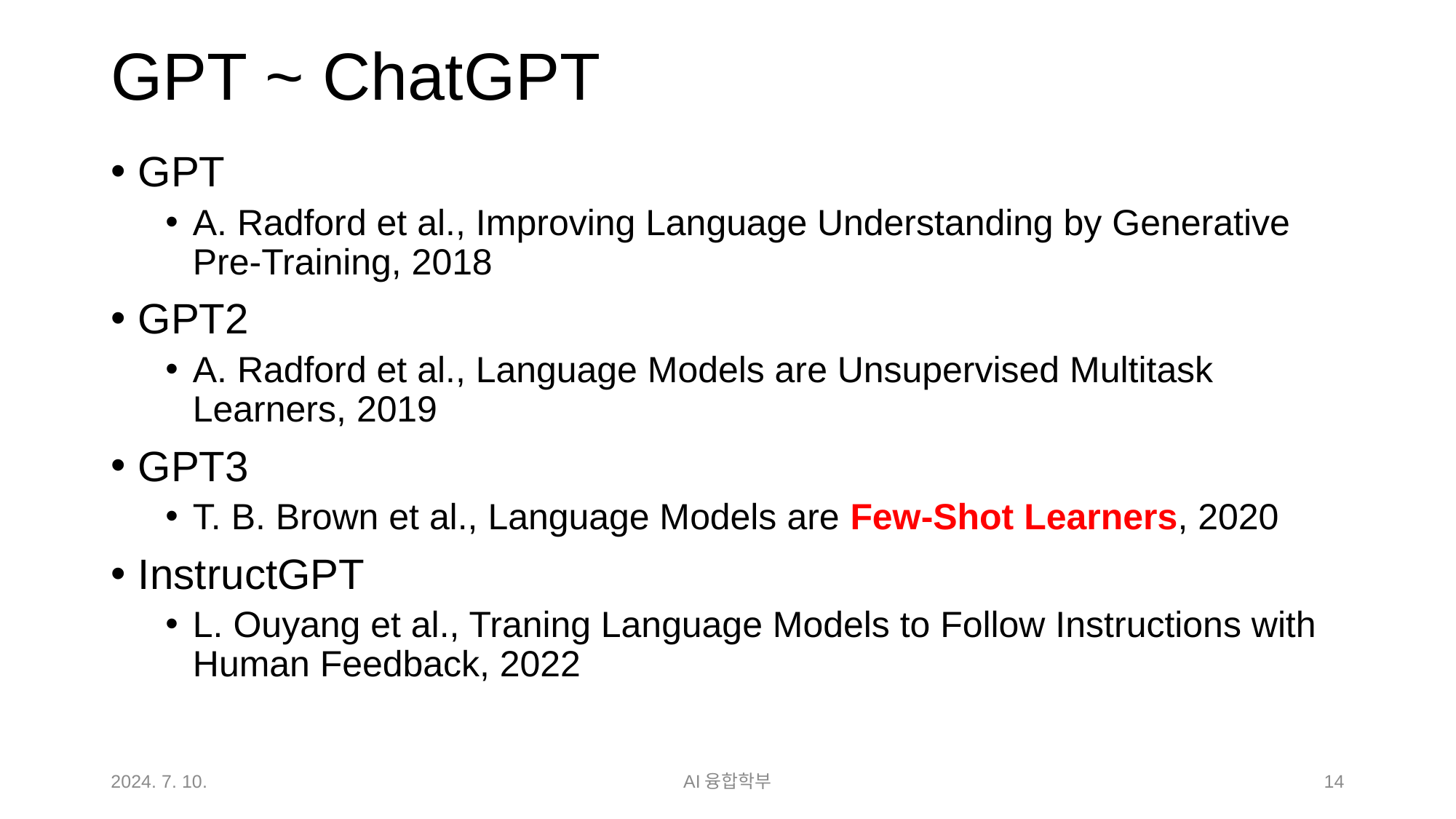

# GPT ~ ChatGPT
GPT
A. Radford et al., Improving Language Understanding by Generative Pre-Training, 2018
GPT2
A. Radford et al., Language Models are Unsupervised Multitask Learners, 2019
GPT3
T. B. Brown et al., Language Models are Few-Shot Learners, 2020
InstructGPT
L. Ouyang et al., Traning Language Models to Follow Instructions with Human Feedback, 2022

2024. 7. 10.
AI융합학부
14